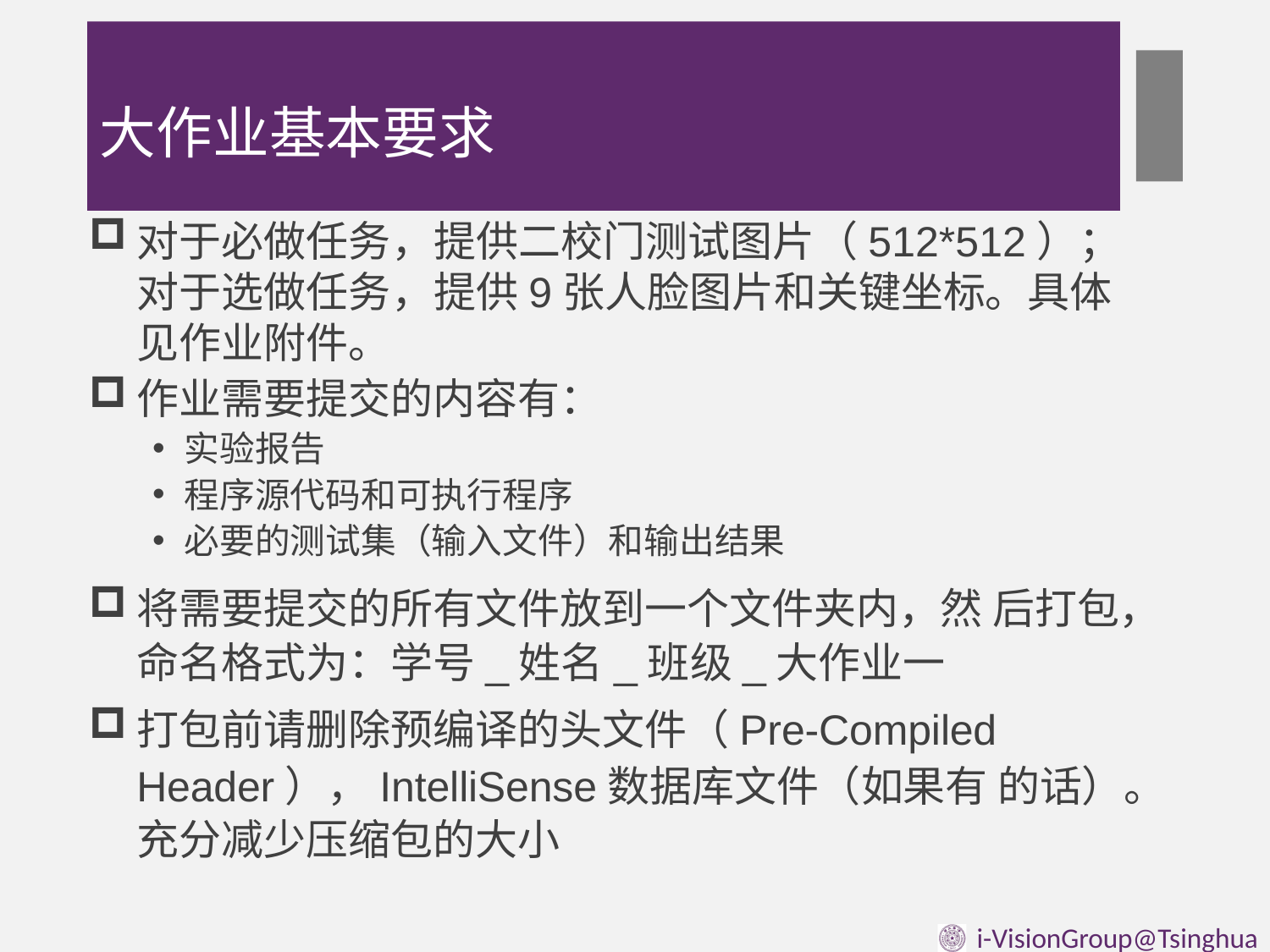

# 大作业基本要求
对于必做任务，提供二校门测试图片（512*512）；对于选做任务，提供9张人脸图片和关键坐标。具体见作业附件。
作业需要提交的内容有：
实验报告
程序源代码和可执行程序
必要的测试集（输入文件）和输出结果
将需要提交的所有文件放到一个文件夹内，然 后打包，命名格式为：学号_姓名_班级_大作业一
打包前请删除预编译的头文件（Pre-Compiled
Header），IntelliSense数据库文件（如果有 的话）。充分减少压缩包的大小